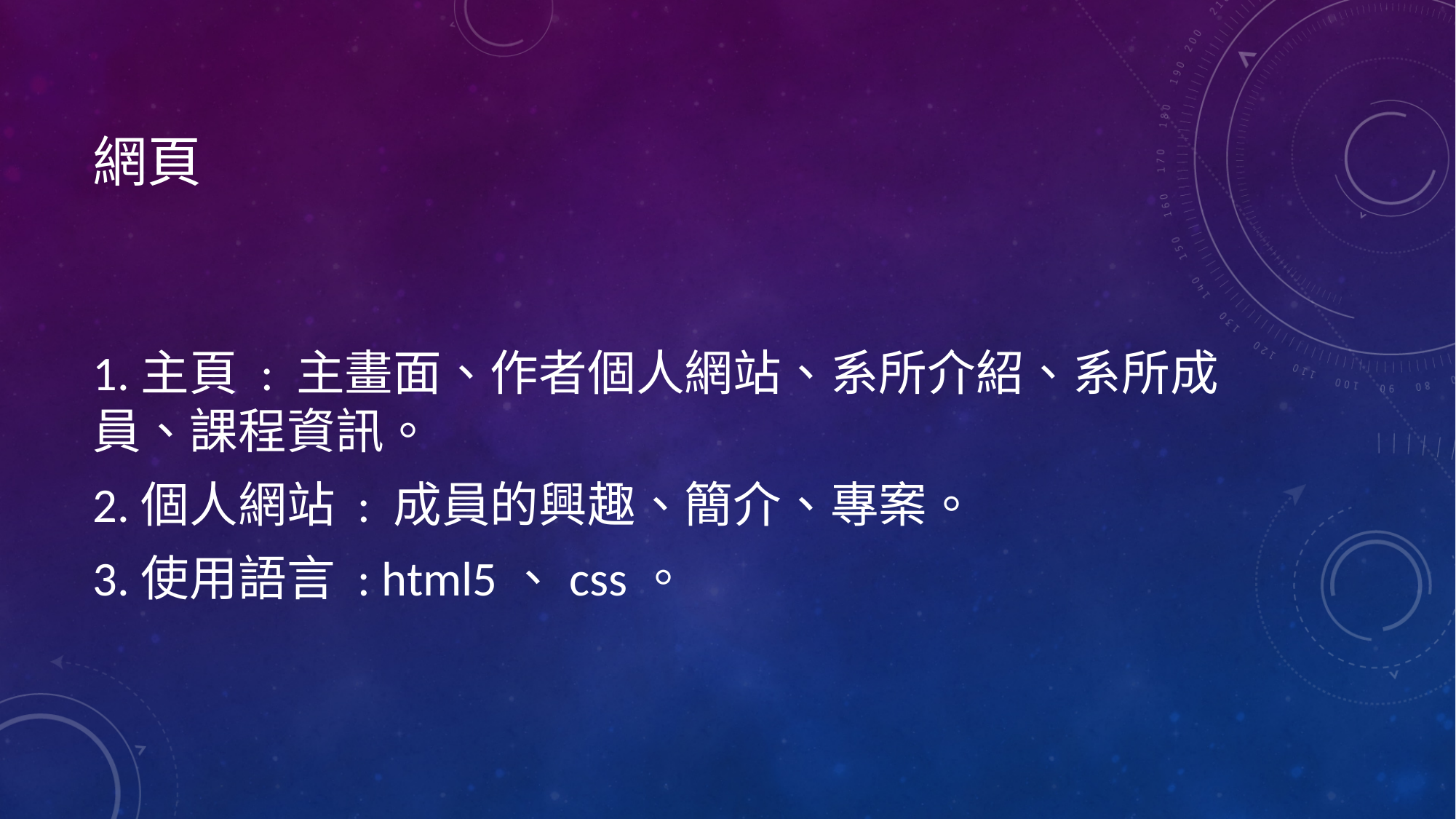

# 網頁
1.主頁 : 主畫面、作者個人網站、系所介紹、系所成員、課程資訊。
2.個人網站 : 成員的興趣、簡介、專案。
3.使用語言 : html5、css。